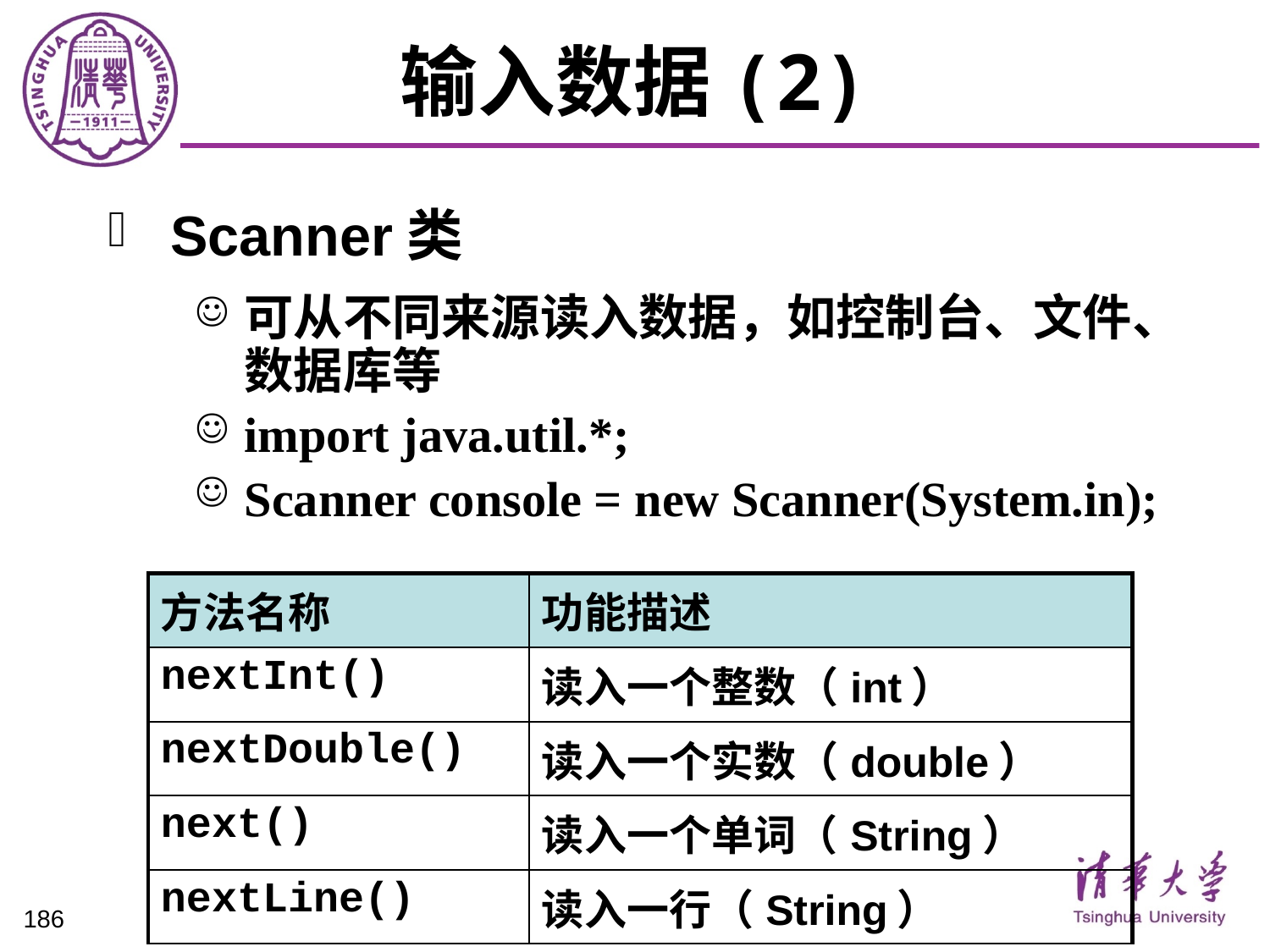

# 输入数据(2)
Scanner类
可从不同来源读入数据，如控制台、文件、数据库等
import java.util.*;
Scanner console = new Scanner(System.in);
| 方法名称 | 功能描述 |
| --- | --- |
| nextInt() | 读入一个整数（int） |
| nextDouble() | 读入一个实数（double） |
| next() | 读入一个单词（String） |
| nextLine() | 读入一行（String） |
186